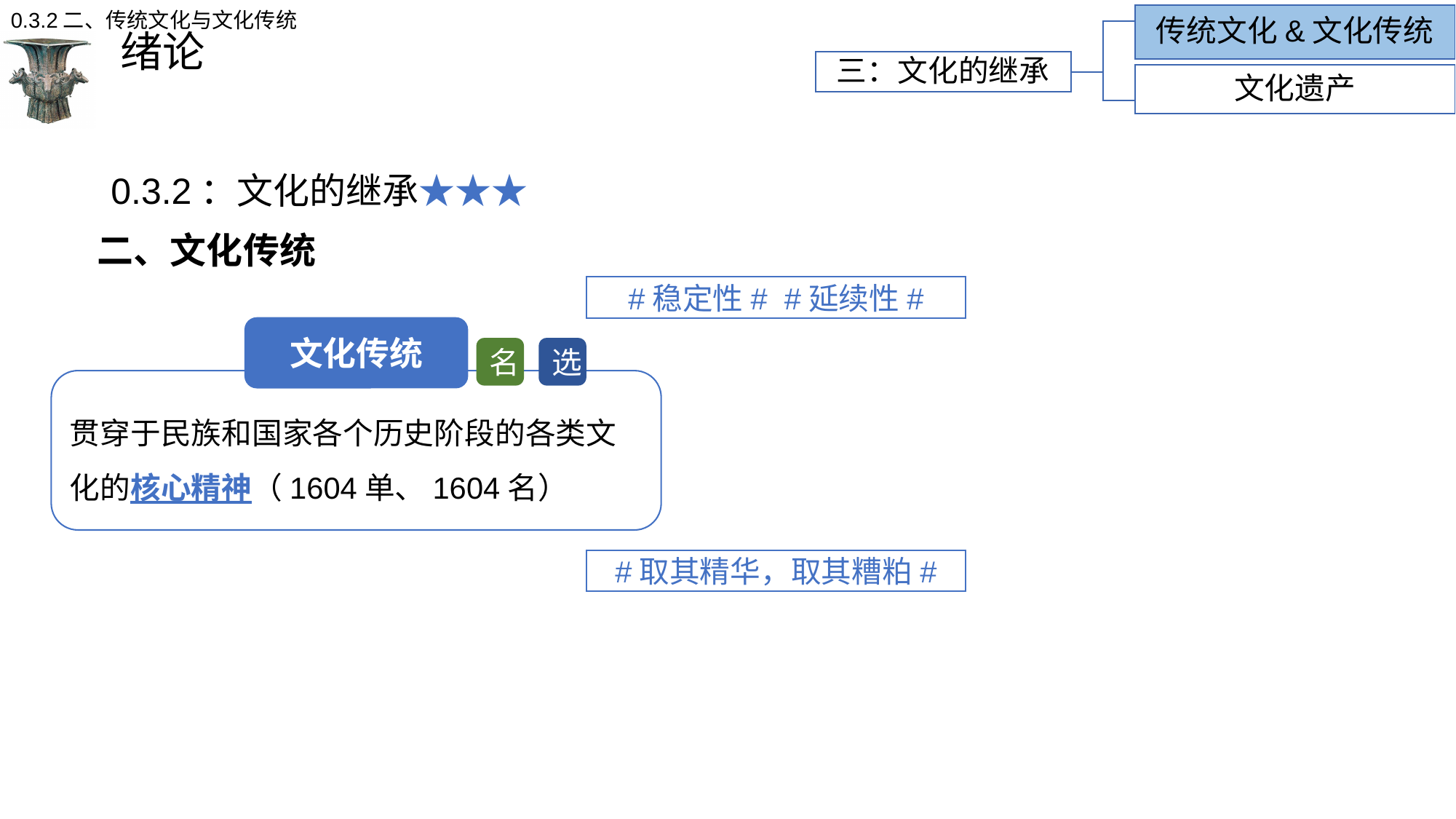

0.3.2二、传统文化与文化传统
传统文化&文化传统
# 绪论

三：文化的继承
文化遗产

0.3.2：文化的继承★★★

二、文化传统
#稳定性#  #延续性#
文化传统
贯穿于民族和国家各个历史阶段的各类文化的核心精神（1604单、1604名）
选
名
#取其精华，取其糟粕#
92